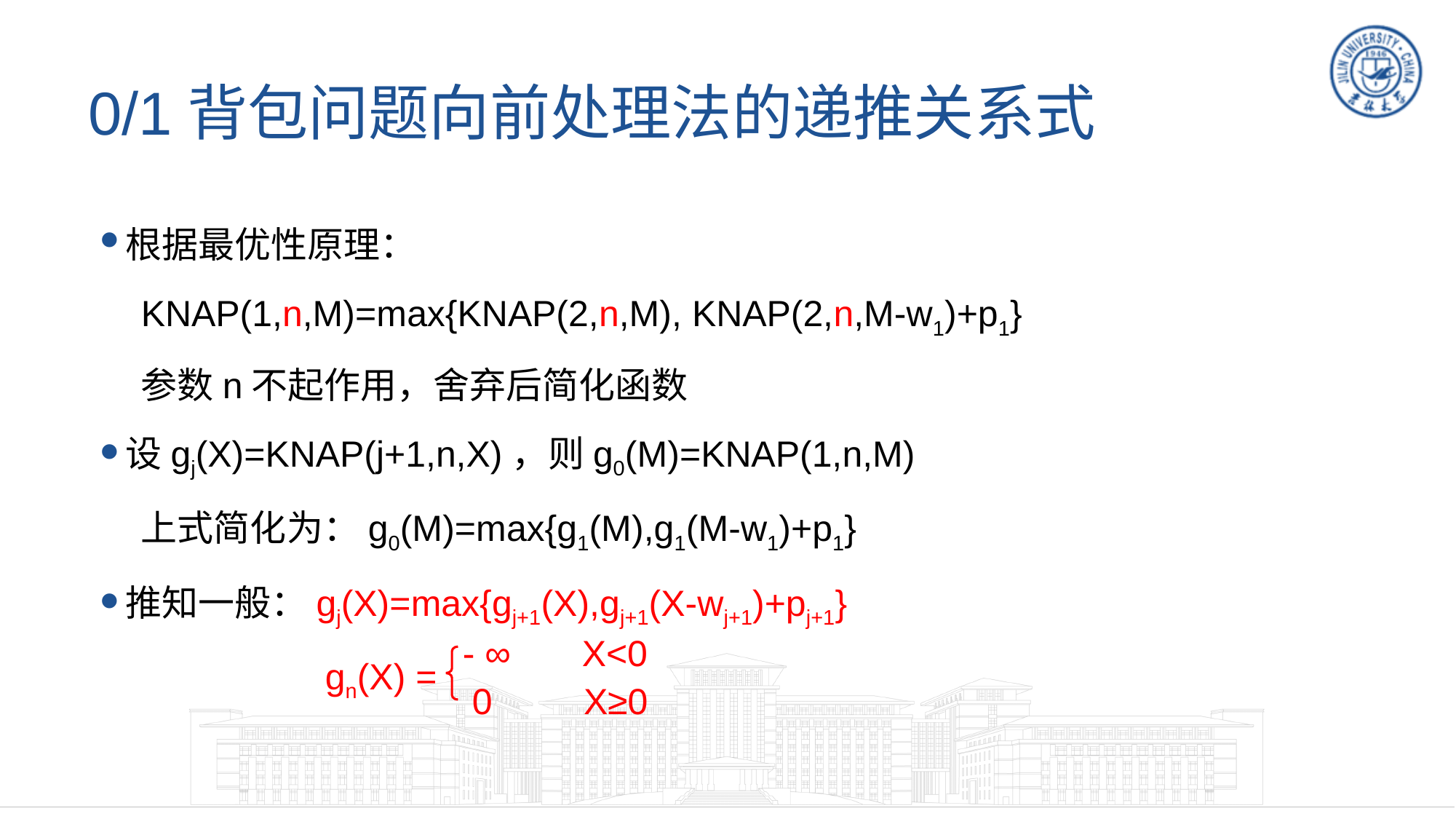

# 0/1背包问题向前处理法的递推关系式
根据最优性原理：
KNAP(1,n,M)=max{KNAP(2,n,M), KNAP(2,n,M-w1)+p1}
参数n不起作用，舍弃后简化函数
设gj(X)=KNAP(j+1,n,X)，则g0(M)=KNAP(1,n,M)
上式简化为：g0(M)=max{g1(M),g1(M-w1)+p1}
推知一般：gj(X)=max{gj+1(X),gj+1(X-wj+1)+pj+1}
- ∞       X<0

gn(X) =
0         X≥0
10